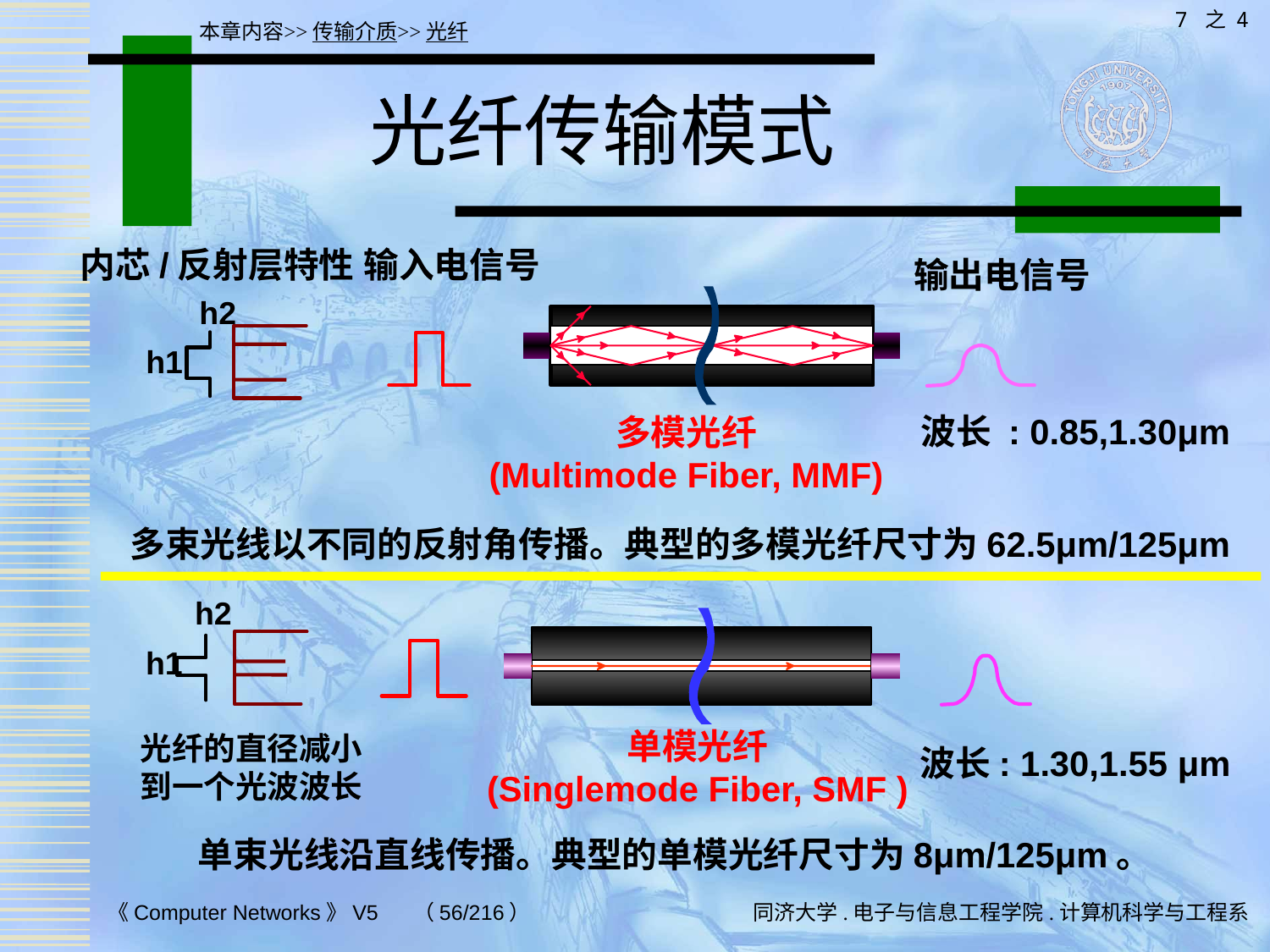

7 之 4
本章内容>>传输介质>>光纤
# 光纤传输模式
内芯/反射层特性
输入电信号
输出电信号

h2

h1

波长 : 0.85,1.30μm
多模光纤
(Multimode Fiber, MMF)
多束光线以不同的反射角传播。典型的多模光纤尺寸为62.5μm/125μm

h2

h1

光纤的直径减小到一个光波波长

单模光纤
(Singlemode Fiber, SMF )
   波长: 1.30,1.55 μm
单束光线沿直线传播。典型的单模光纤尺寸为8μm/125μm。